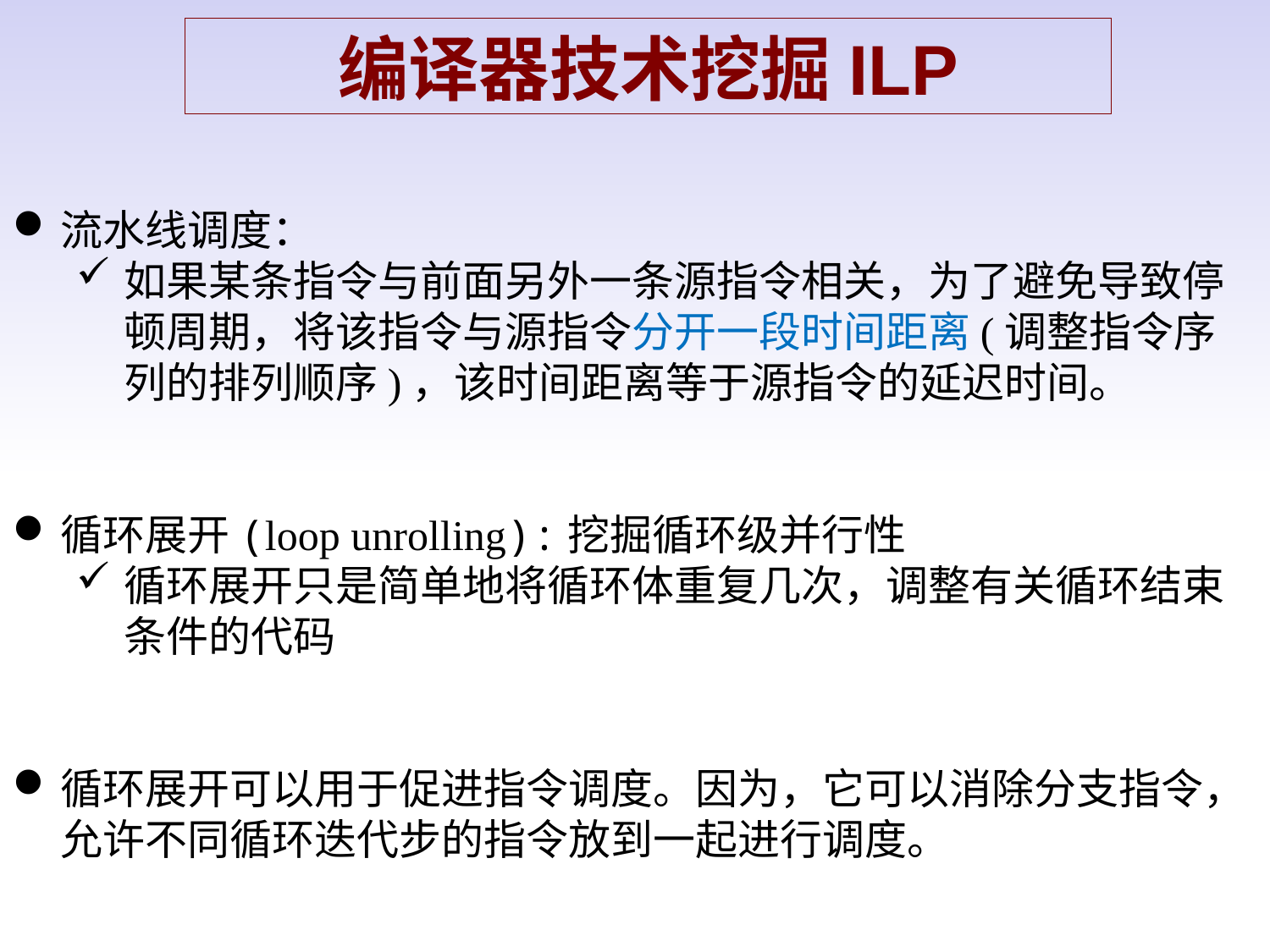

编译器技术挖掘ILP
流水线调度：
如果某条指令与前面另外一条源指令相关，为了避免导致停顿周期，将该指令与源指令分开一段时间距离(调整指令序列的排列顺序)，该时间距离等于源指令的延迟时间。

循环展开(loop unrolling):挖掘循环级并行性
循环展开只是简单地将循环体重复几次，调整有关循环结束条件的代码

循环展开可以用于促进指令调度。因为，它可以消除分支指令，允许不同循环迭代步的指令放到一起进行调度。